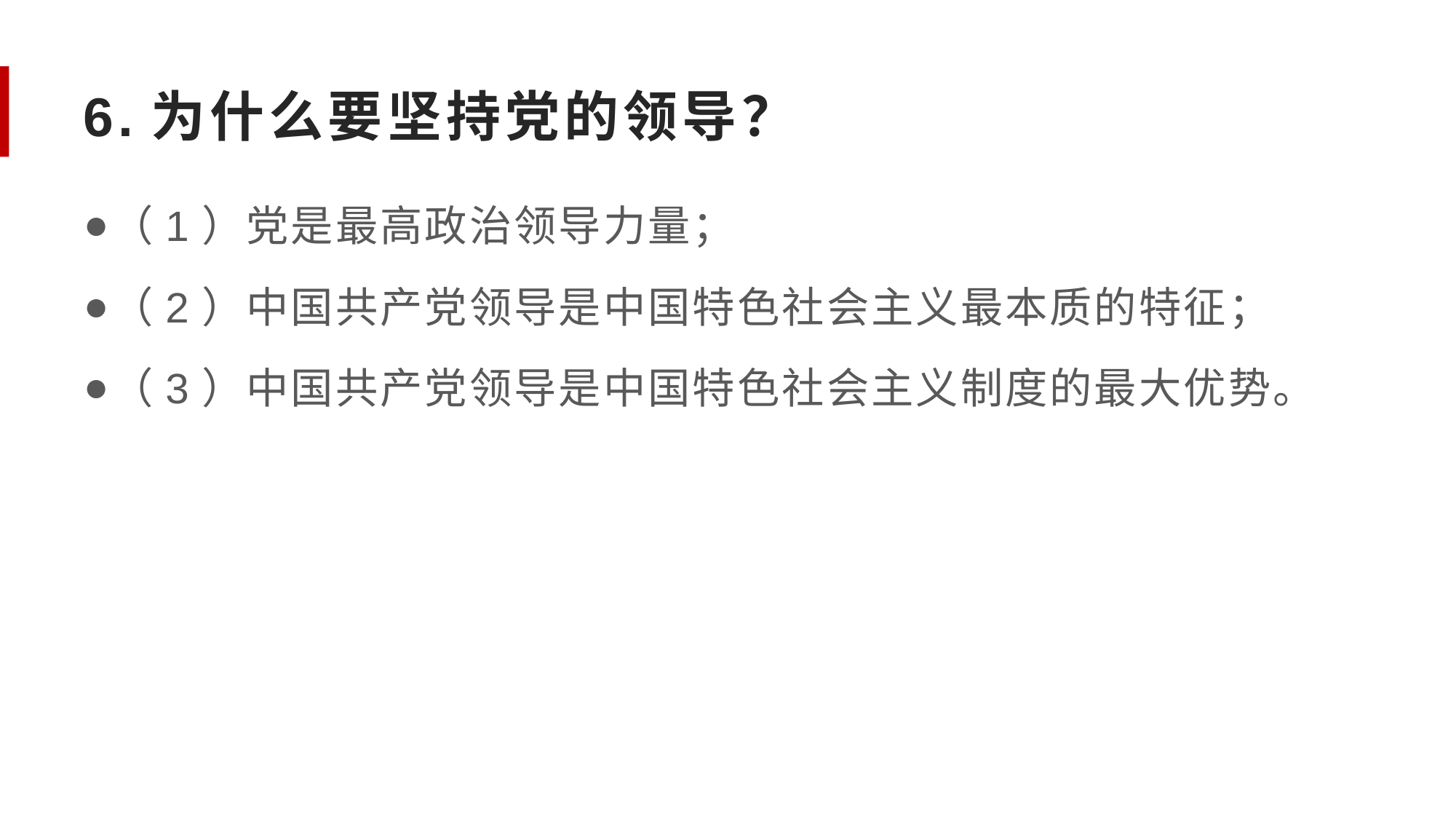

# 6.为什么要坚持党的领导？
（1）党是最高政治领导力量；
（2）中国共产党领导是中国特色社会主义最本质的特征；
（3）中国共产党领导是中国特色社会主义制度的最大优势。